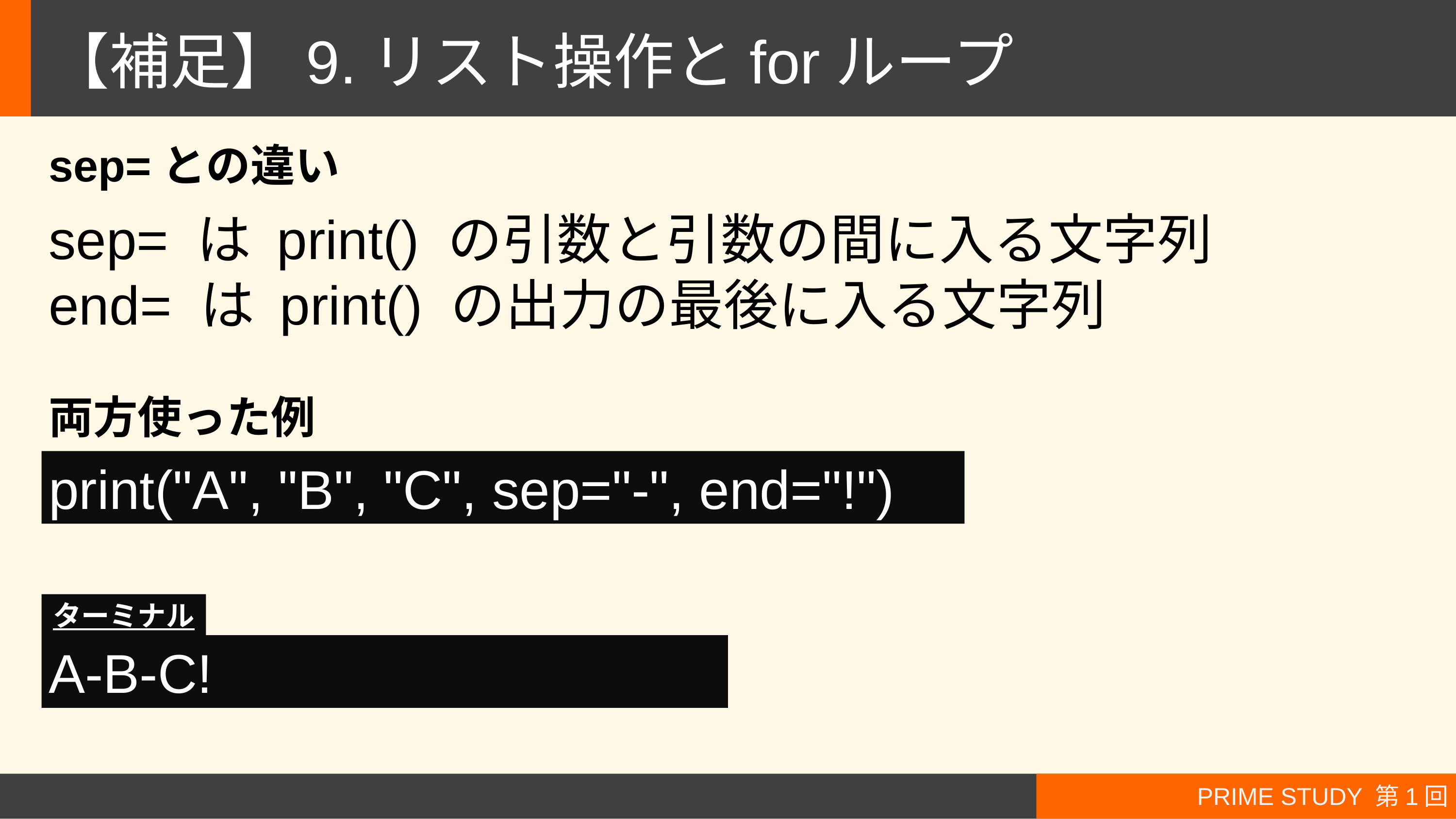

# 【補足】9.リスト操作とforループ
sep=との違い
sep= は print() の引数と引数の間に入る文字列
end= は print() の出力の最後に入る文字列
両方使った例
print("A", "B", "C", sep="-", end="!")
ターミナル
A-B-C!
PRIME STUDY 第1回